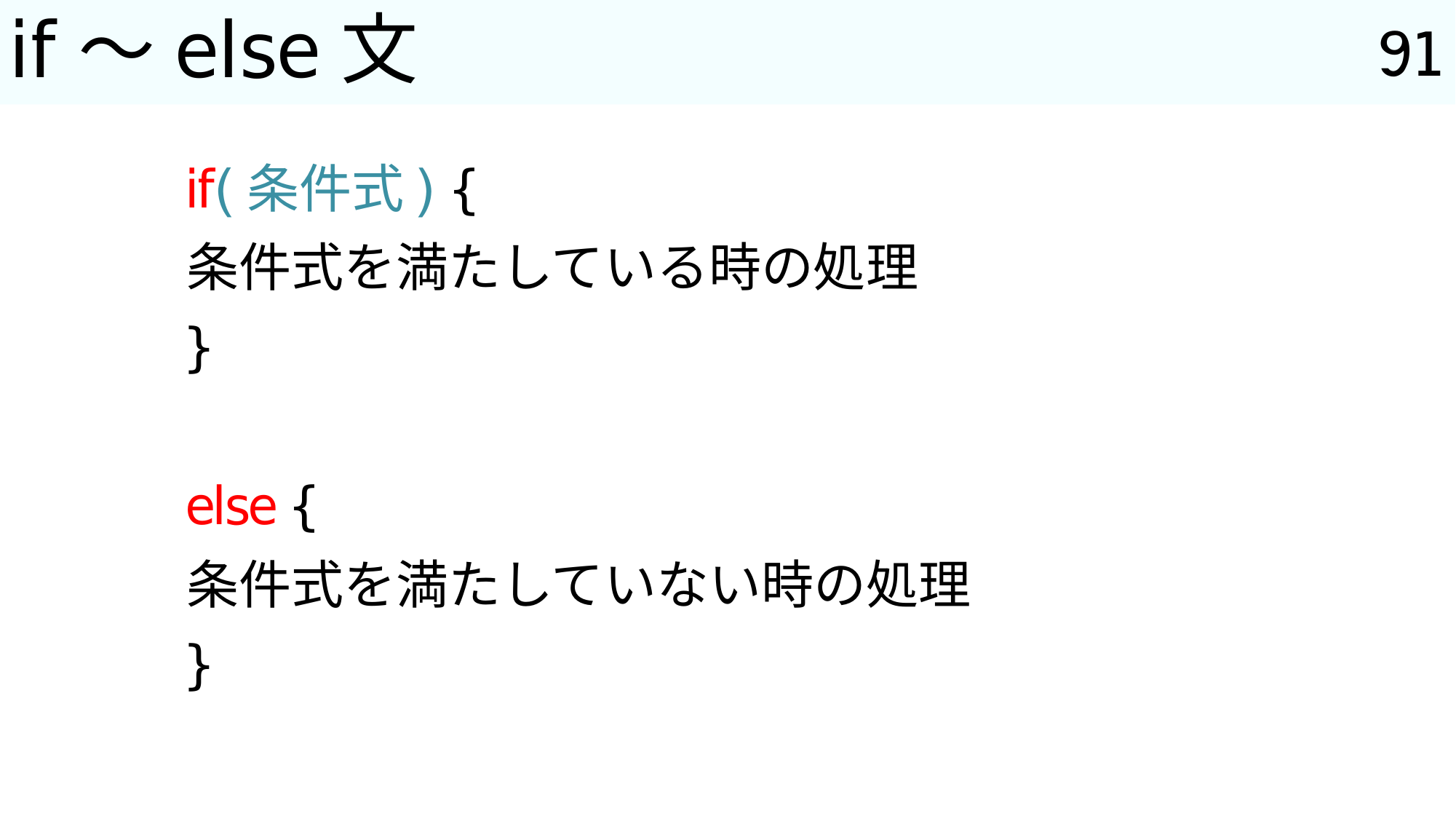

91
# if～else文
	if(条件式) {
			条件式を満たしている時の処理
	}

	else {
			条件式を満たしていない時の処理
	}